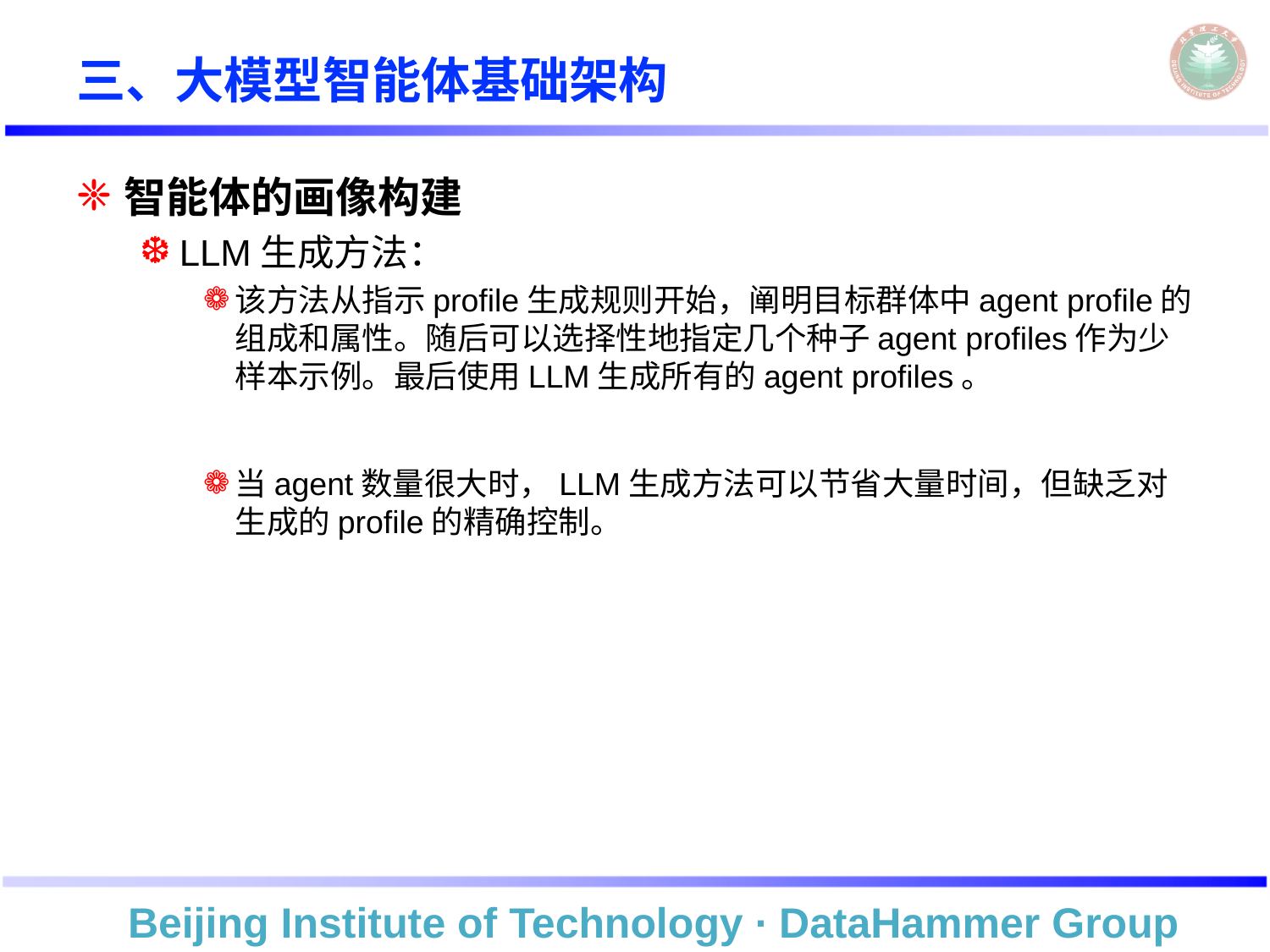

# 三、大模型智能体基础架构
智能体的画像构建
LLM生成方法：
该方法从指示profile生成规则开始，阐明目标群体中agent profile的组成和属性。随后可以选择性地指定几个种子agent profiles作为少样本示例。最后使用LLM生成所有的agent profiles。

当agent数量很大时，LLM生成方法可以节省大量时间，但缺乏对生成的profile的精确控制。